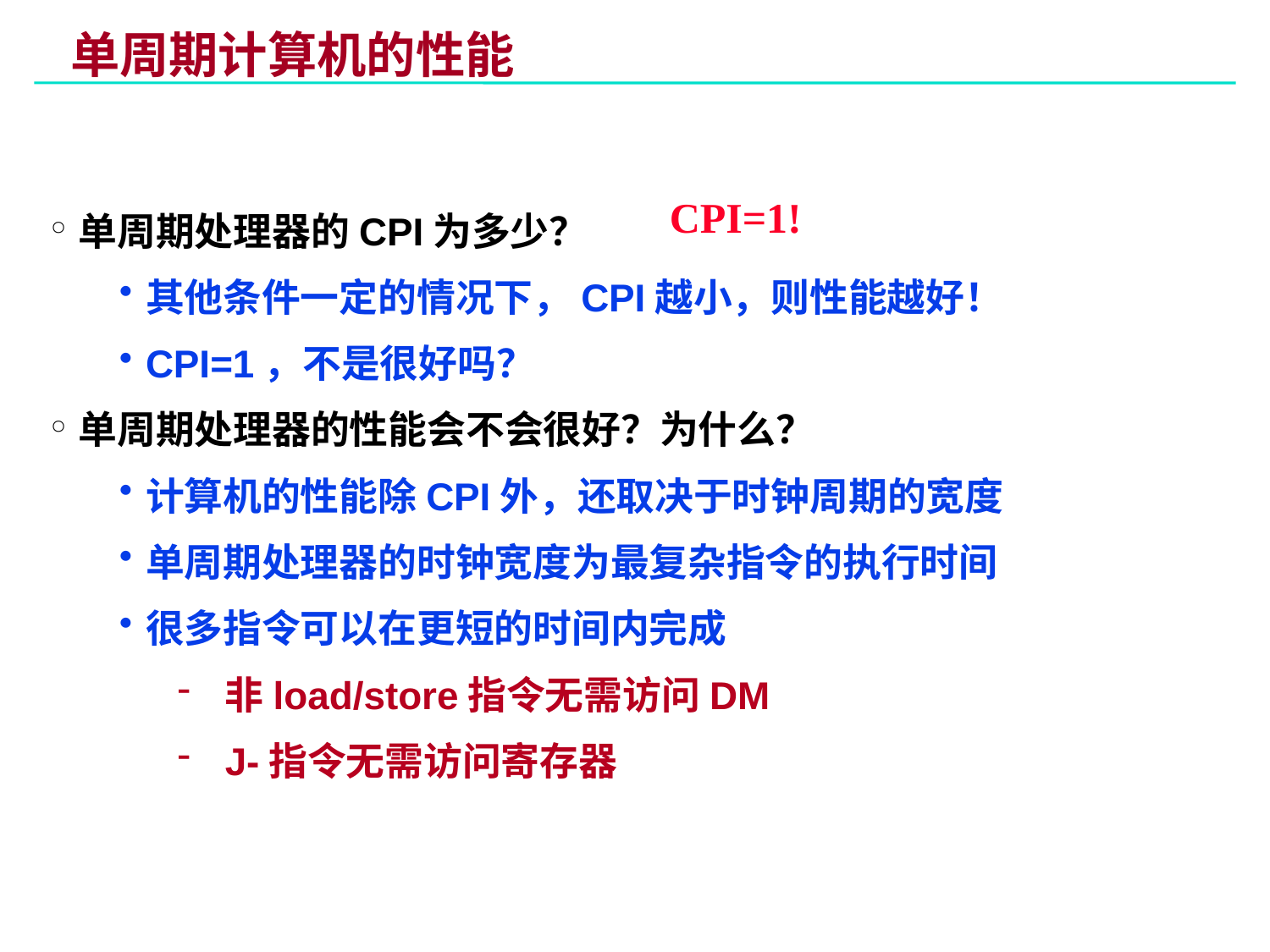

# 单周期计算机的性能
CPI=1!
单周期处理器的CPI为多少？
其他条件一定的情况下，CPI越小，则性能越好！
CPI=1，不是很好吗？
单周期处理器的性能会不会很好？为什么？
计算机的性能除CPI外，还取决于时钟周期的宽度
单周期处理器的时钟宽度为最复杂指令的执行时间
很多指令可以在更短的时间内完成
非load/store指令无需访问DM
J-指令无需访问寄存器